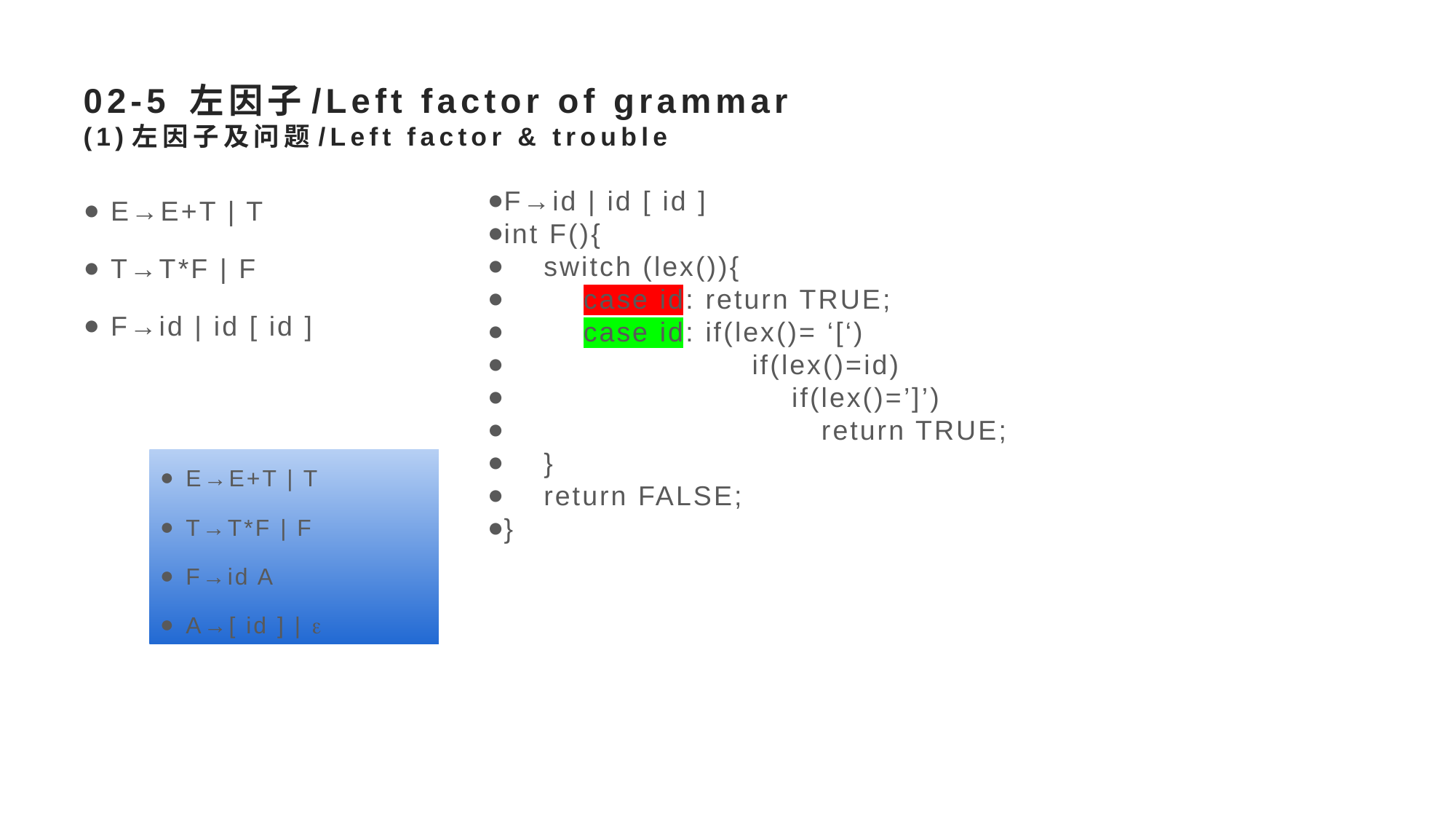

# 02-5 左因子/Left factor of grammar (1)左因子及问题/Left factor & trouble
E→E+T | T
T→T*F | F
F→id | id [ id ]
F→id | id [ id ]
int F(){
    switch (lex()){
        case id: return TRUE;
        case id: if(lex()= ‘[‘)
                         if(lex()=id)
                             if(lex()=’]’)
                                return TRUE;
    }
    return FALSE;
}
E→E+T | T
T→T*F | F
F→id A
A→[ id ] | ε
59